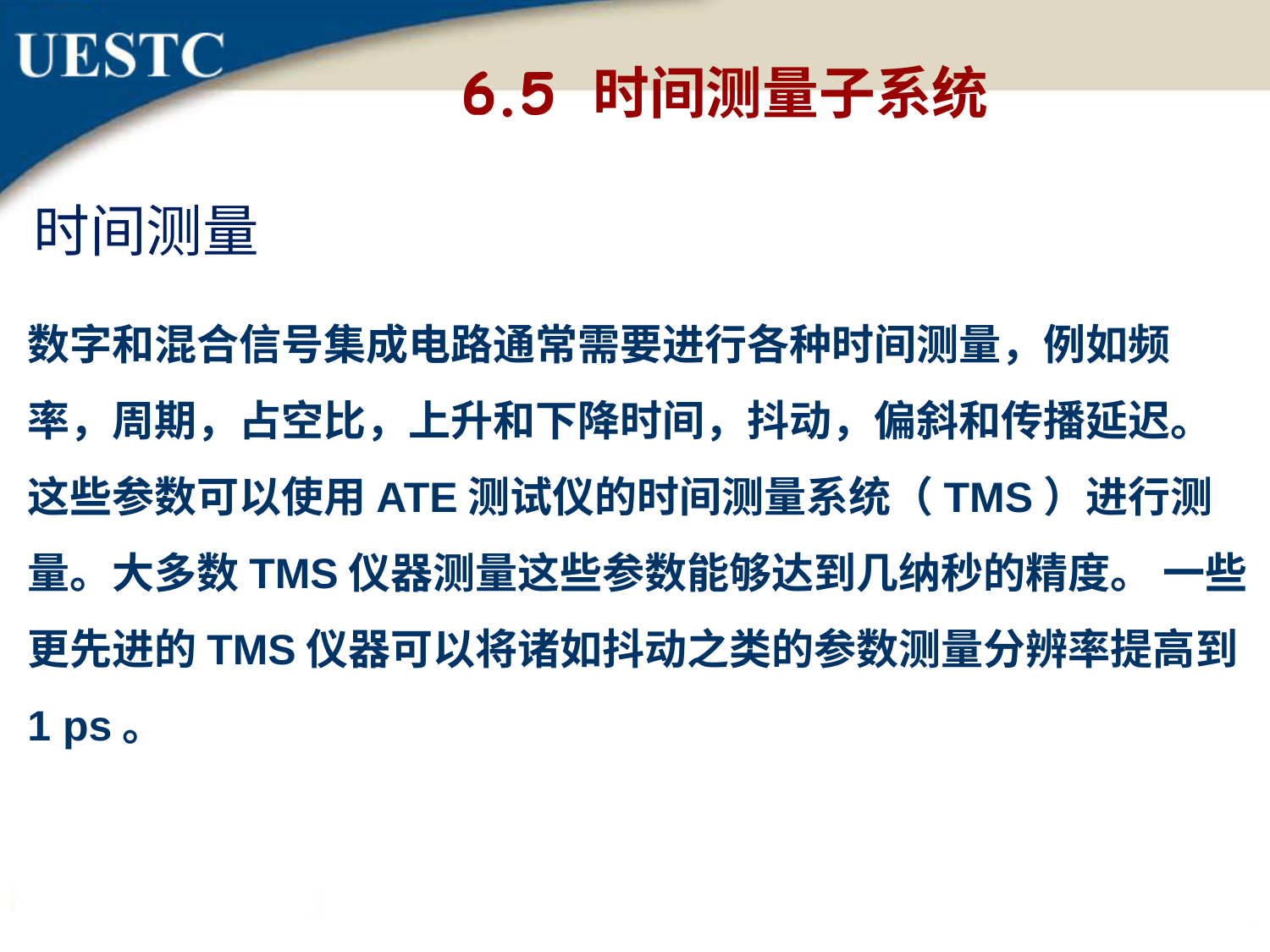

6.5 时间测量子系统
时间测量
数字和混合信号集成电路通常需要进行各种时间测量，例如频率，周期，占空比，上升和下降时间，抖动，偏斜和传播延迟。这些参数可以使用ATE测试仪的时间测量系统（TMS）进行测量。大多数TMS仪器测量这些参数能够达到几纳秒的精度。 一些更先进的TMS仪器可以将诸如抖动之类的参数测量分辨率提高到1 ps。